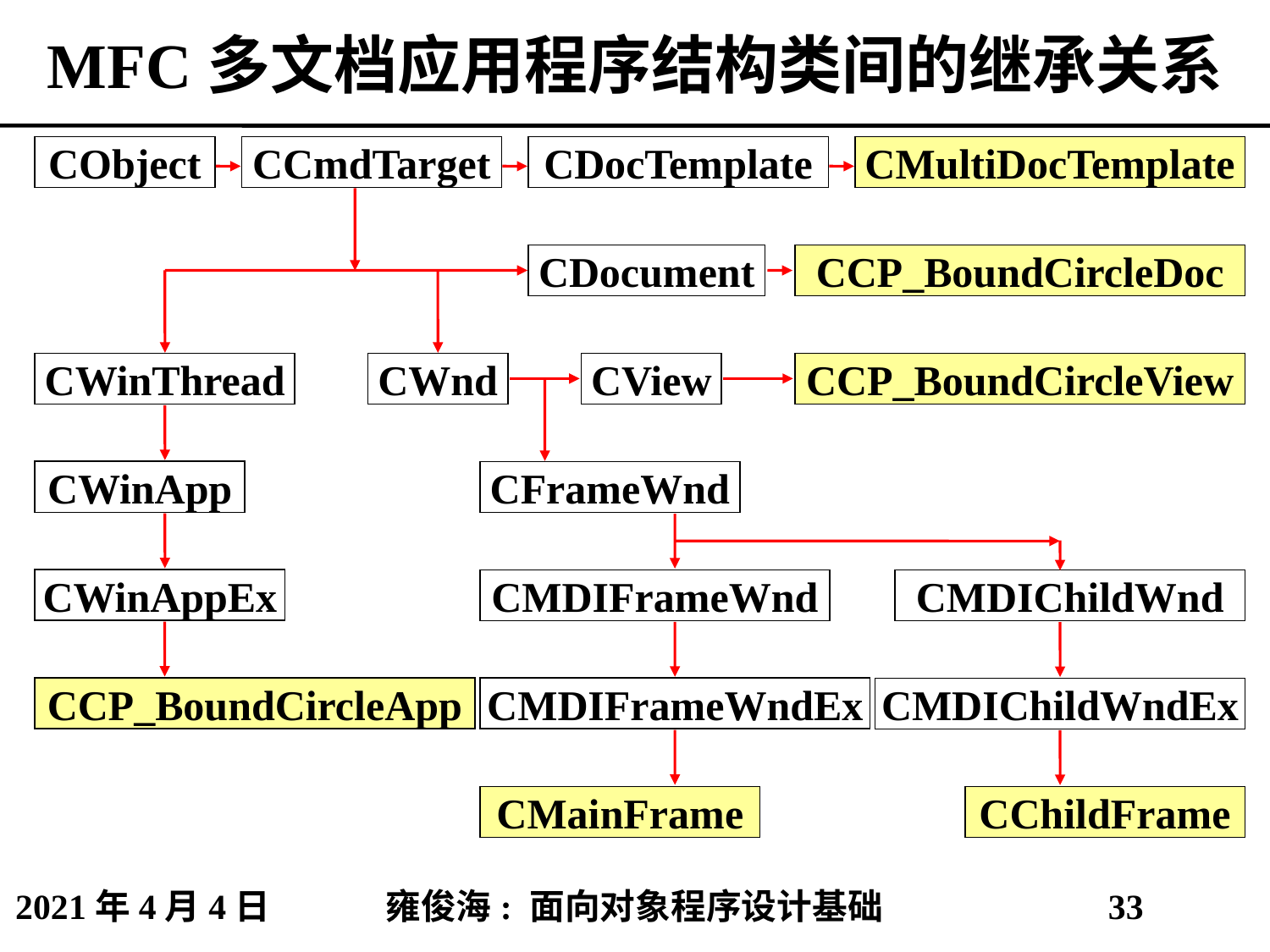

# MFC多文档应用程序结构类间的继承关系

CObject
CCmdTarget
CDocTemplate
CMultiDocTemplate

CDocument
CCP_BoundCircleDoc

CWinThread
CWnd
CView
CCP_BoundCircleView

CWinApp
CFrameWnd

CWinAppEx
CMDIFrameWnd
CMDIChildWnd

CCP_BoundCircleApp
CMDIFrameWndEx
CMDIChildWndEx

CMainFrame
CChildFrame
2021年4月4日
雍俊海: 面向对象程序设计基础
33